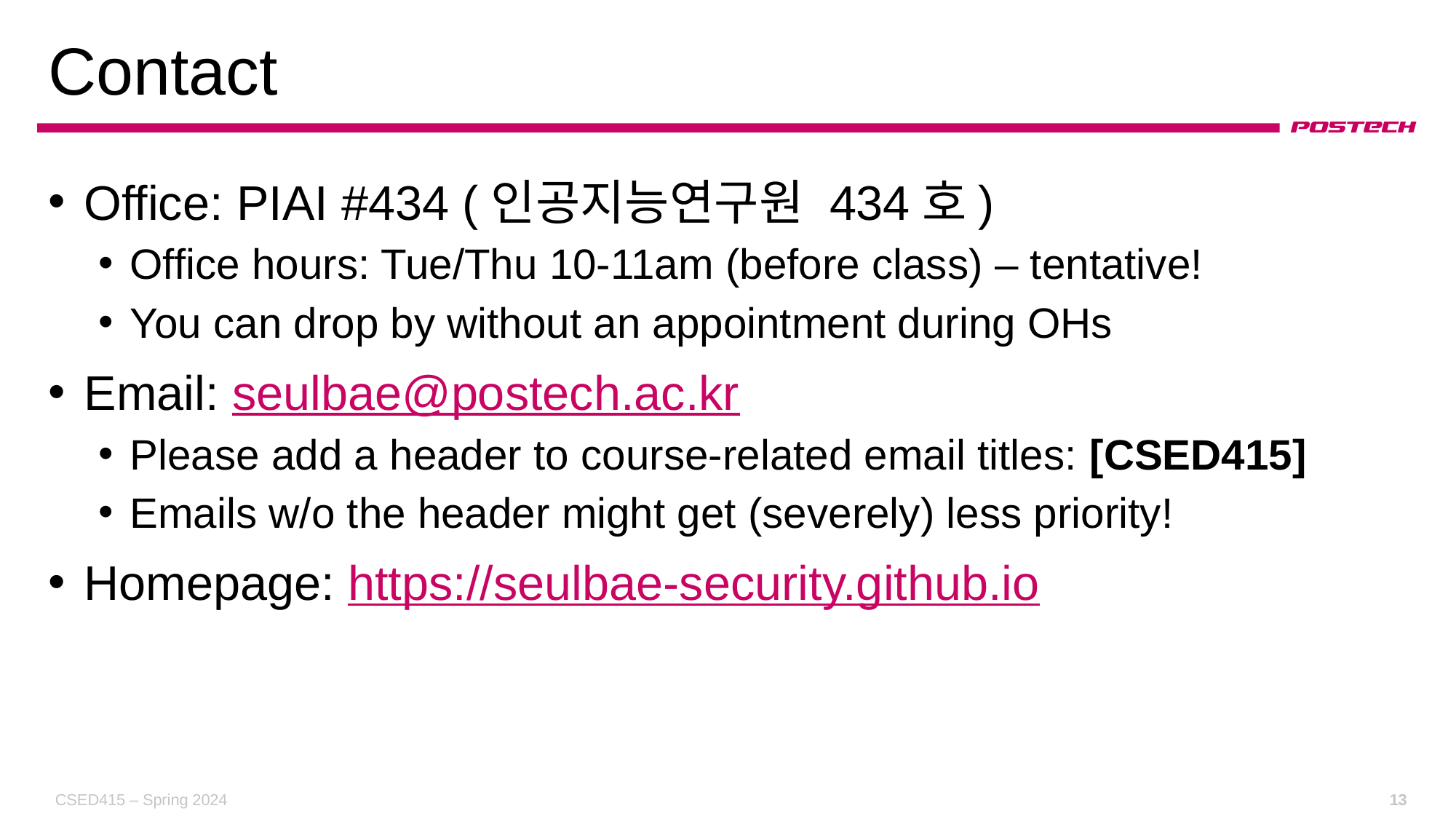

# Contact
Office: PIAI #434 (인공지능연구원 434호)
Office hours: Tue/Thu 10-11am (before class) – tentative!
You can drop by without an appointment during OHs
Email: seulbae@postech.ac.kr
Please add a header to course-related email titles: [CSED415]
Emails w/o the header might get (severely) less priority!
Homepage: https://seulbae-security.github.io

CSED415 – Spring 2024
13